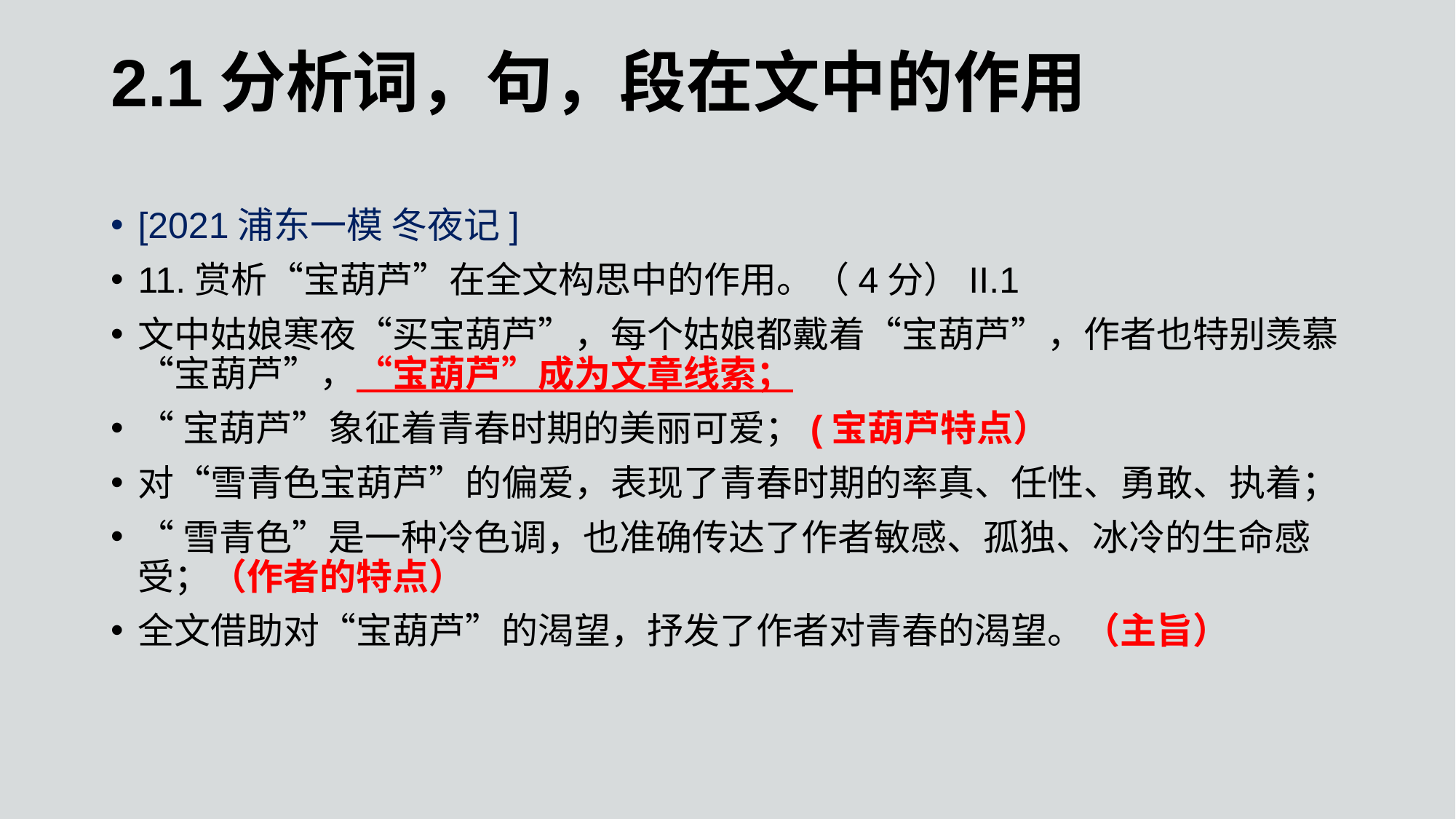

2.1分析词，句，段在文中的作用
[2021浦东一模 冬夜记]
11.赏析“宝葫芦”在全文构思中的作用。（4分）II.1
文中姑娘寒夜“买宝葫芦”，每个姑娘都戴着“宝葫芦”，作者也特别羡慕“宝葫芦”，“宝葫芦”成为文章线索；
“宝葫芦”象征着青春时期的美丽可爱；(宝葫芦特点）
对“雪青色宝葫芦”的偏爱，表现了青春时期的率真、任性、勇敢、执着；
“雪青色”是一种冷色调，也准确传达了作者敏感、孤独、冰冷的生命感受；（作者的特点）
全文借助对“宝葫芦”的渴望，抒发了作者对青春的渴望。（主旨）